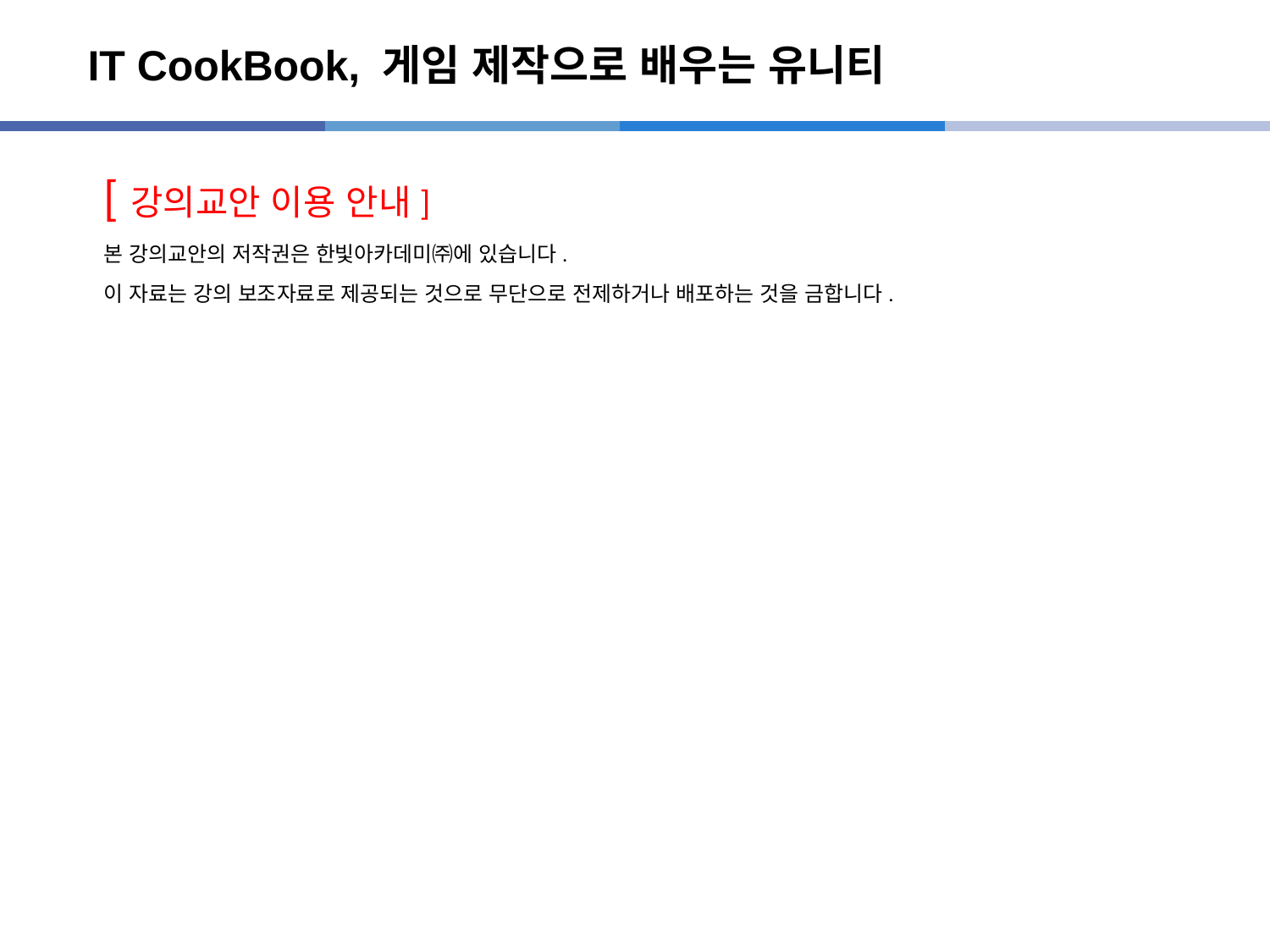

# IT CookBook, 게임 제작으로 배우는 유니티
[강의교안 이용 안내]
본 강의교안의 저작권은 한빛아카데미㈜에 있습니다.
이 자료는 강의 보조자료로 제공되는 것으로 무단으로 전제하거나 배포하는 것을 금합니다.